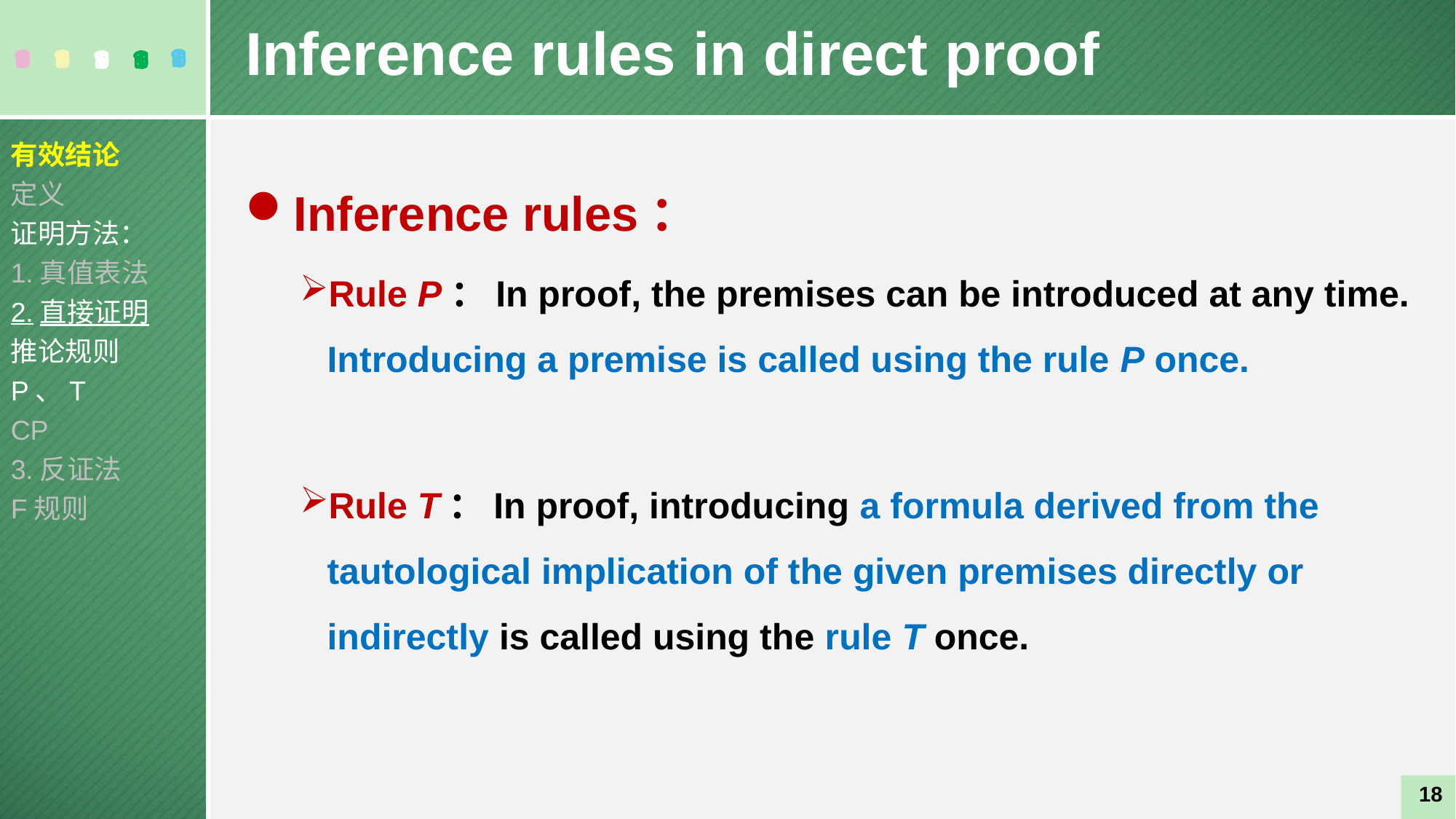

Inference rules in direct proof

有效结论
定义
证明方法：
1.真值表法
2.直接证明
推论规则
P、T
CP
3.反证法
F规则

Inference rules：
Rule P：In proof, the premises can be introduced at any time. Introducing a premise is called using the rule P once.

Rule T：In proof, introducing a formula derived from the tautological implication of the given premises directly or indirectly is called using the rule T once.